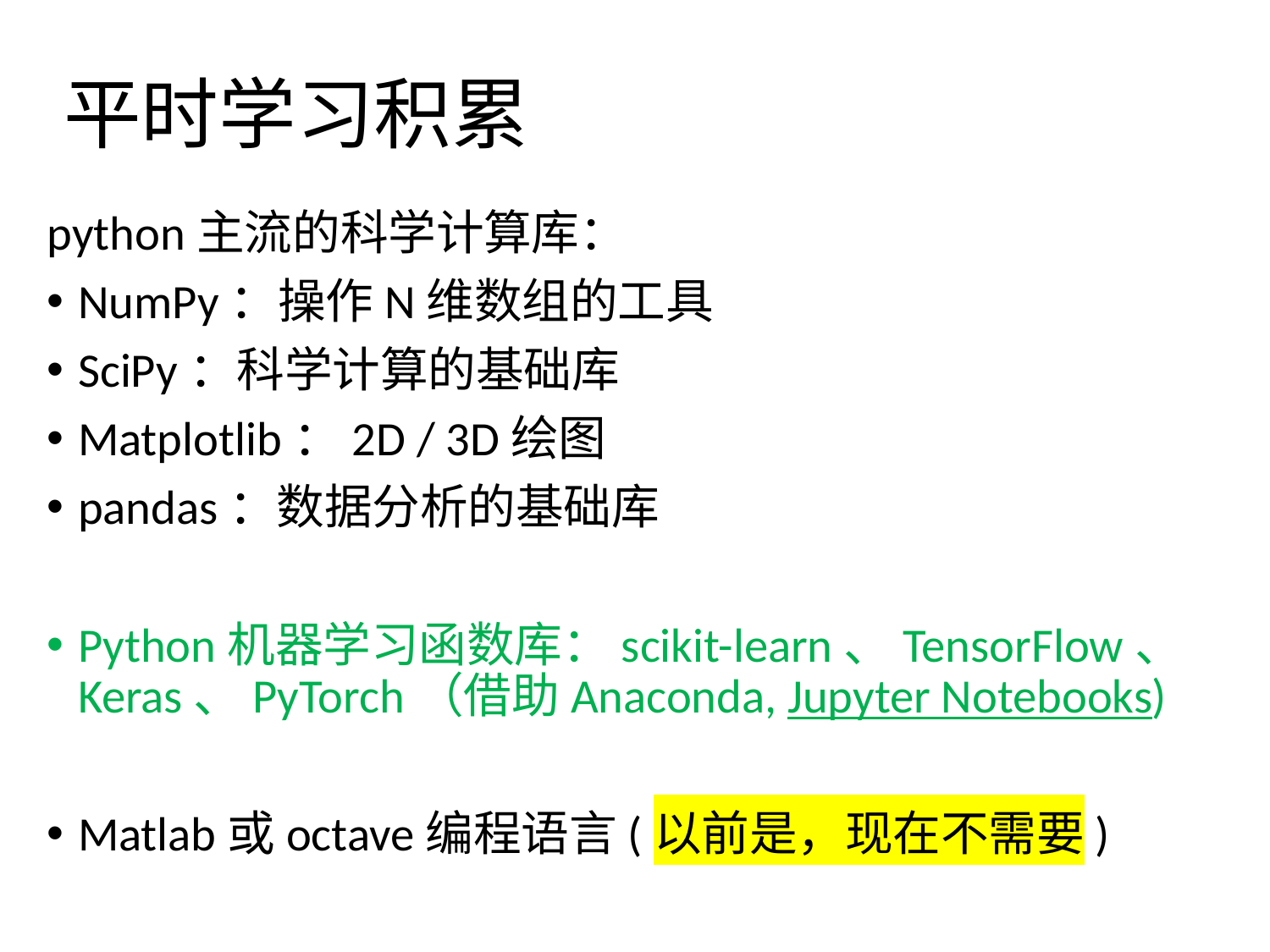

# 平时学习积累
python主流的科学计算库：
NumPy：操作N维数组的工具
SciPy：科学计算的基础库
Matplotlib：2D / 3D绘图
pandas：数据分析的基础库

Python机器学习函数库：scikit-learn、TensorFlow、Keras、PyTorch（借助Anaconda, Jupyter Notebooks)

Matlab或octave编程语言(以前是，现在不需要)